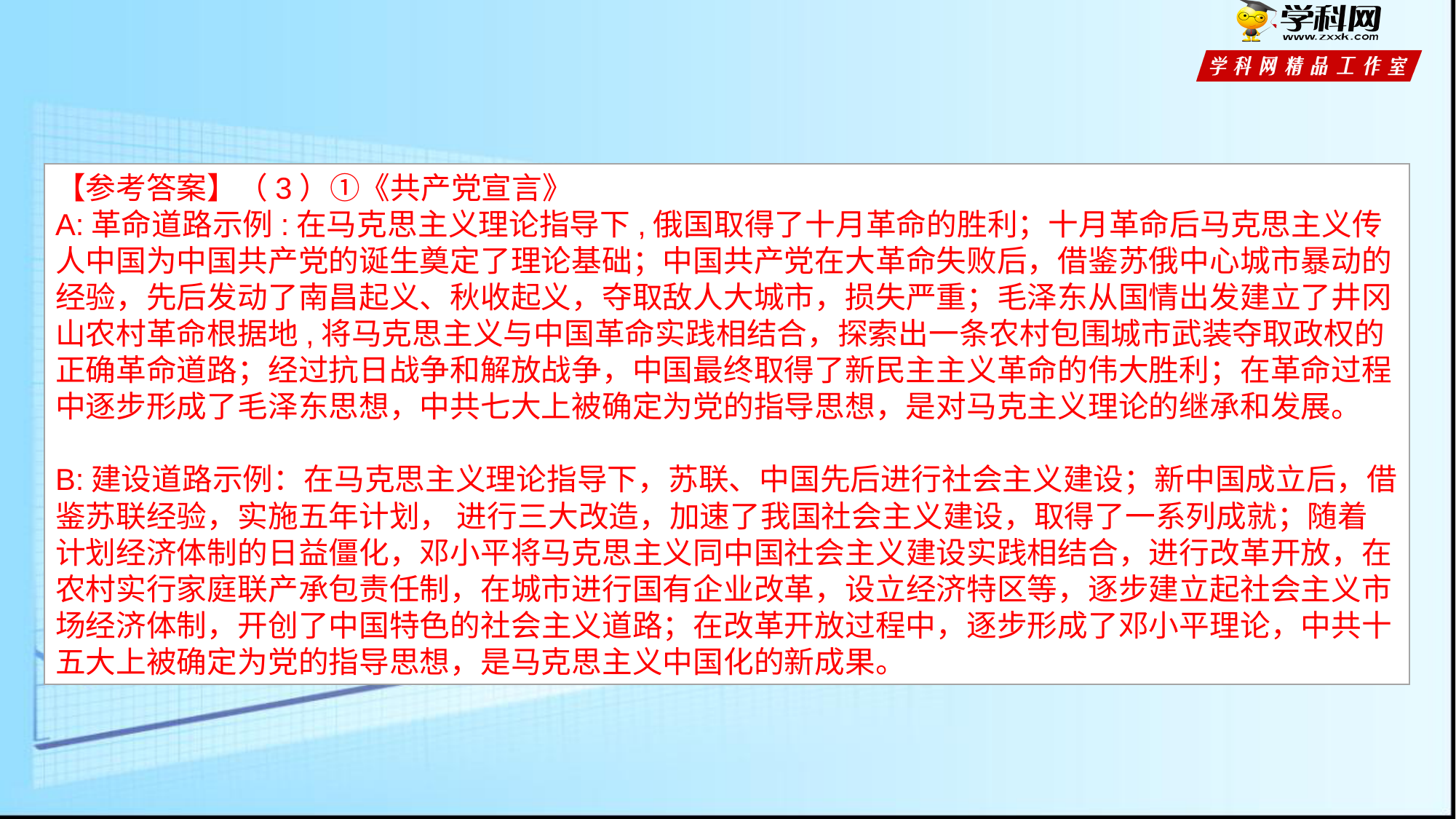

【参考答案】（3）①《共产党宣言》
A:革命道路示例:在马克思主义理论指导下,俄国取得了十月革命的胜利；十月革命后马克思主义传人中国为中国共产党的诞生奠定了理论基础；中国共产党在大革命失败后，借鉴苏俄中心城市暴动的经验，先后发动了南昌起义、秋收起义，夺取敌人大城市，损失严重；毛泽东从国情出发建立了井冈山农村革命根据地,将马克思主义与中国革命实践相结合，探索出一条农村包围城市武装夺取政权的正确革命道路；经过抗日战争和解放战争，中国最终取得了新民主主义革命的伟大胜利；在革命过程中逐步形成了毛泽东思想，中共七大上被确定为党的指导思想，是对马克主义理论的继承和发展。

B:建设道路示例：在马克思主义理论指导下，苏联、中国先后进行社会主义建设；新中国成立后，借鉴苏联经验，实施五年计划， 进行三大改造，加速了我国社会主义建设，取得了一系列成就；随着计划经济体制的日益僵化，邓小平将马克思主义同中国社会主义建设实践相结合，进行改革开放，在农村实行家庭联产承包责任制，在城市进行国有企业改革，设立经济特区等，逐步建立起社会主义市场经济体制，开创了中国特色的社会主义道路；在改革开放过程中，逐步形成了邓小平理论，中共十五大上被确定为党的指导思想，是马克思主义中国化的新成果。